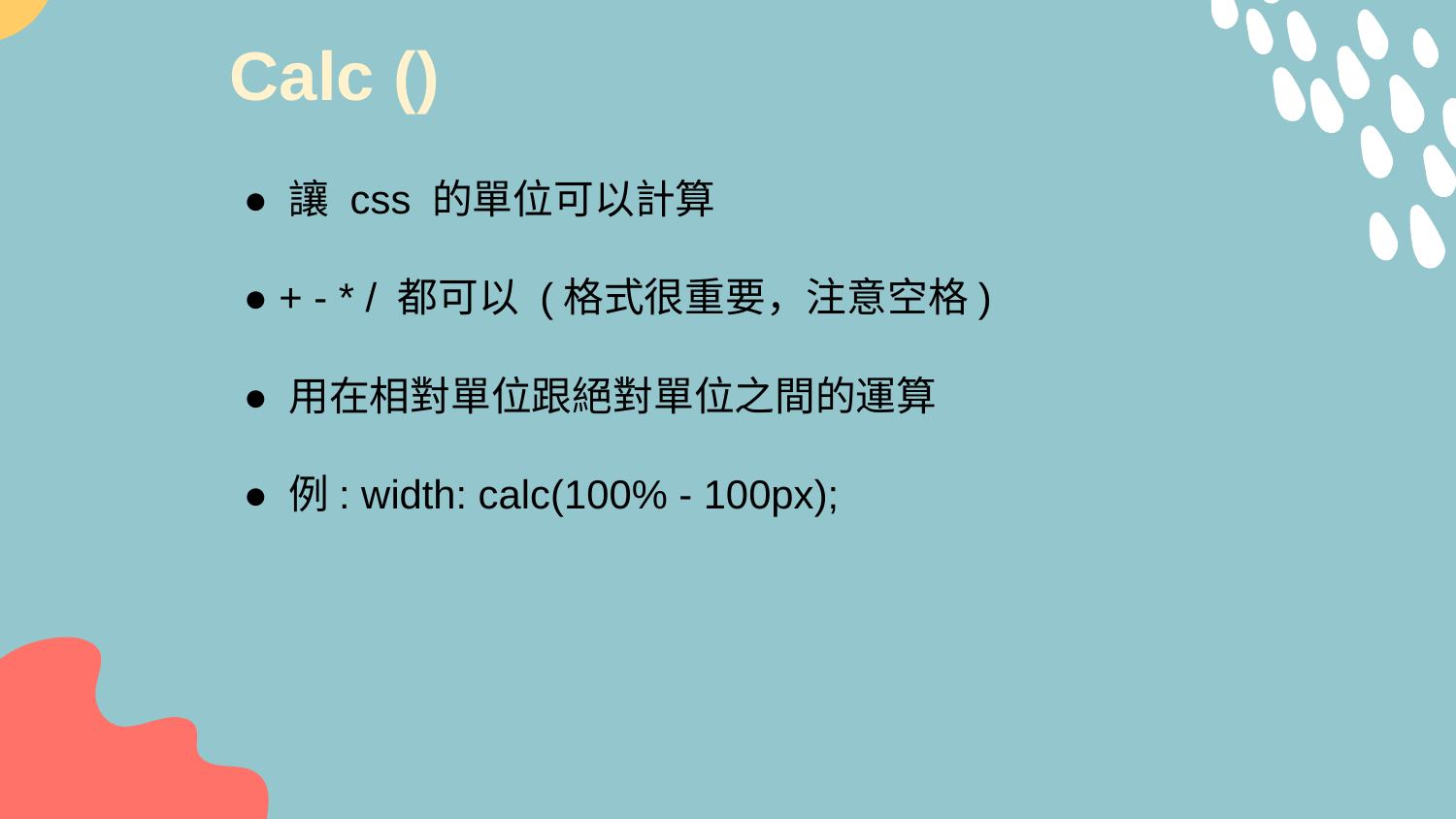

# Calc ()

● 讓 css 的單位可以計算
● + - * / 都可以 (格式很重要，注意空格)
● 用在相對單位跟絕對單位之間的運算
● 例: width: calc(100% - 100px);